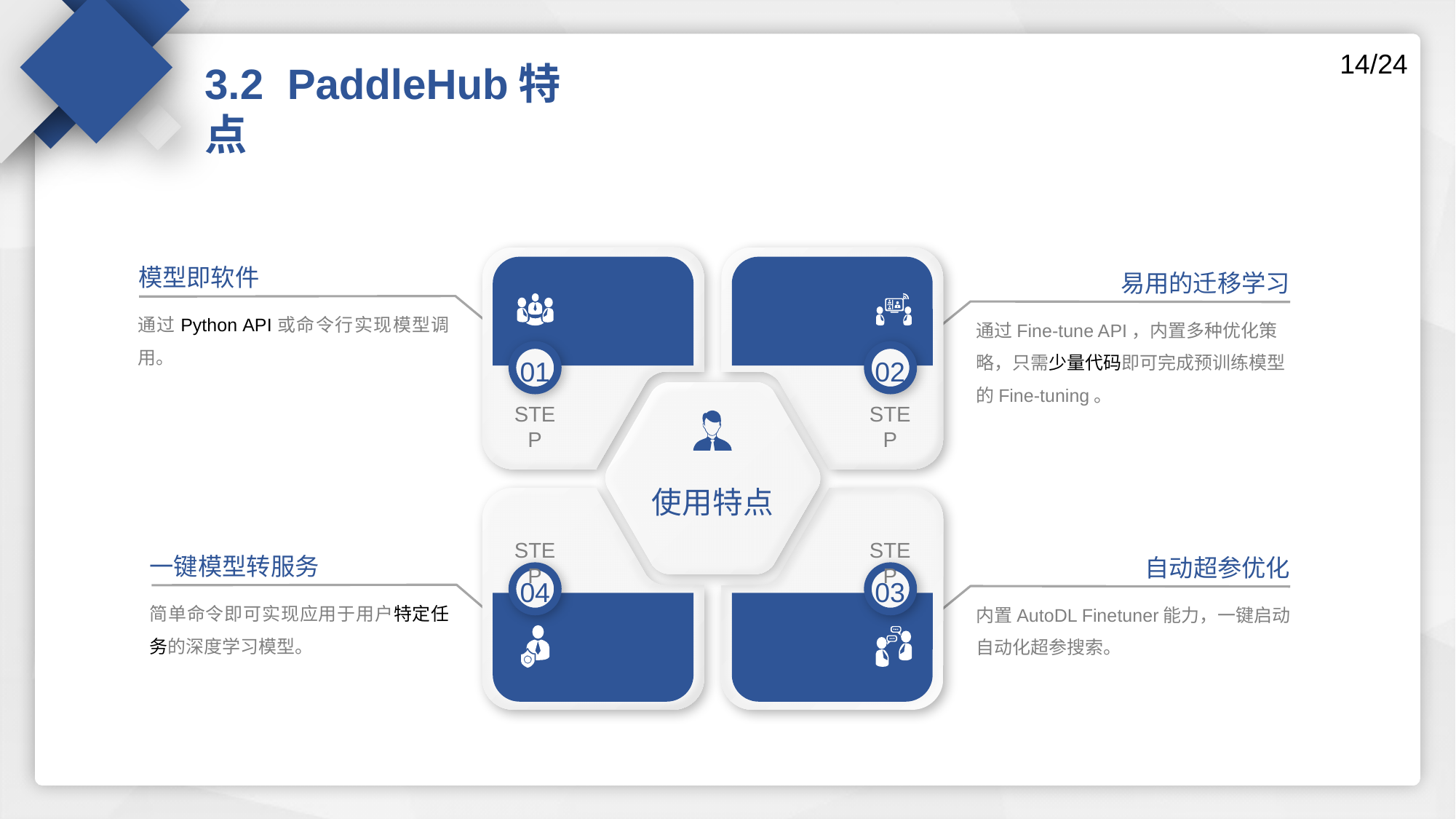

14/24
3.2  PaddleHub特点

01
STEP

02
STEP
模型即软件

通过Python API或命令行实现模型调用。
易用的迁移学习

通过Fine-tune API，内置多种优化策略，只需少量代码即可完成预训练模型的Fine-tuning。

使用特点

STEP

04

STEP

03

一键模型转服务

简单命令即可实现应用于用户特定任务的深度学习模型。
自动超参优化

内置AutoDL Finetuner能力，一键启动自动化超参搜索。